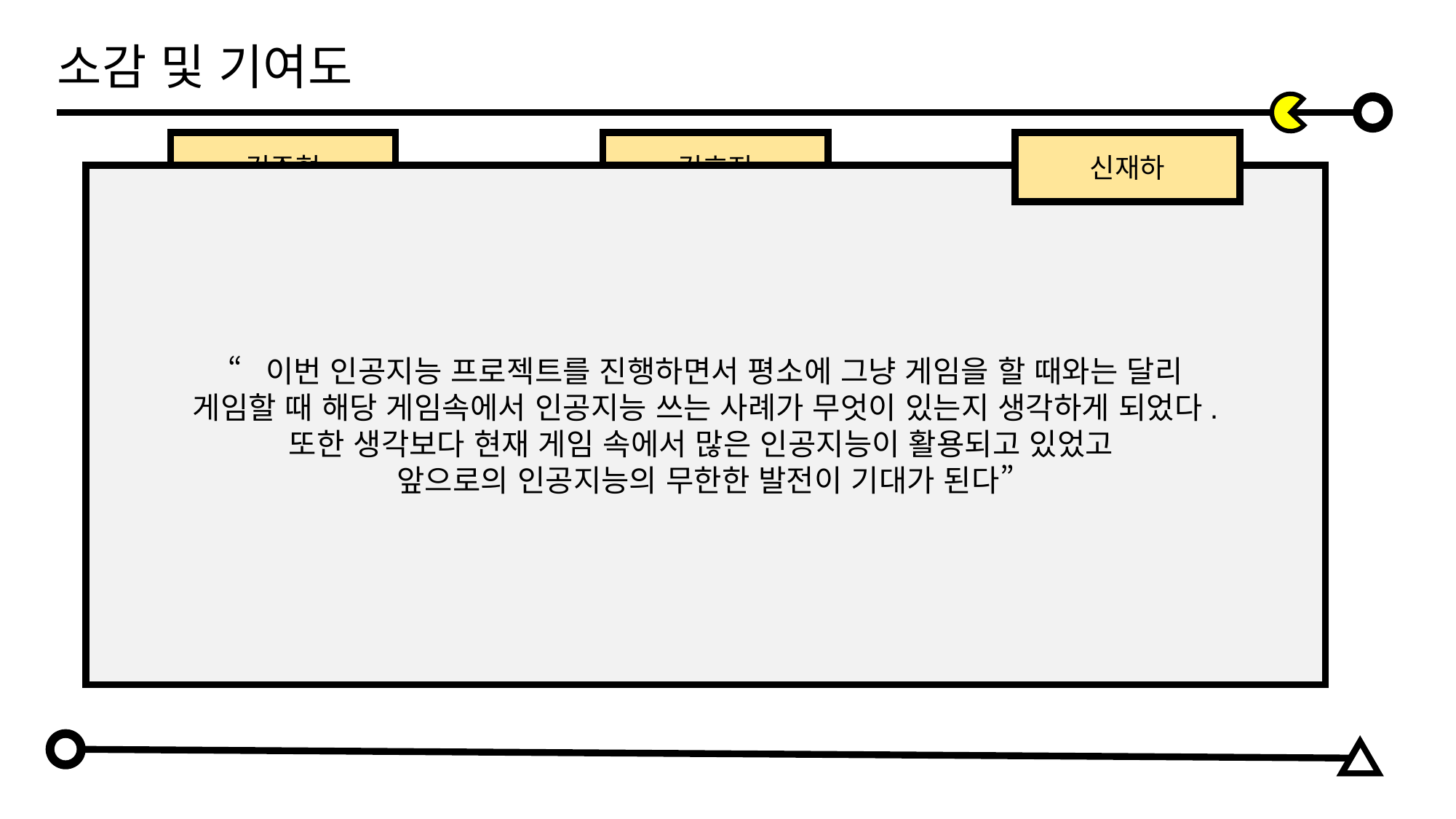

소감 및 기여도

신재하
김주형
김호진
“이번 인공지능 프로젝트를 진행하면서 평소에 그냥 게임을 할 때와는 달리
게임할 때 해당 게임속에서 인공지능 쓰는 사례가 무엇이 있는지 생각하게 되었다.
또한 생각보다 현재 게임 속에서 많은 인공지능이 활용되고 있었고
앞으로의 인공지능의 무한한 발전이 기대가 된다”
자료조사
PPT 수정
발표

33%
자료조사
PPT 수정

33%